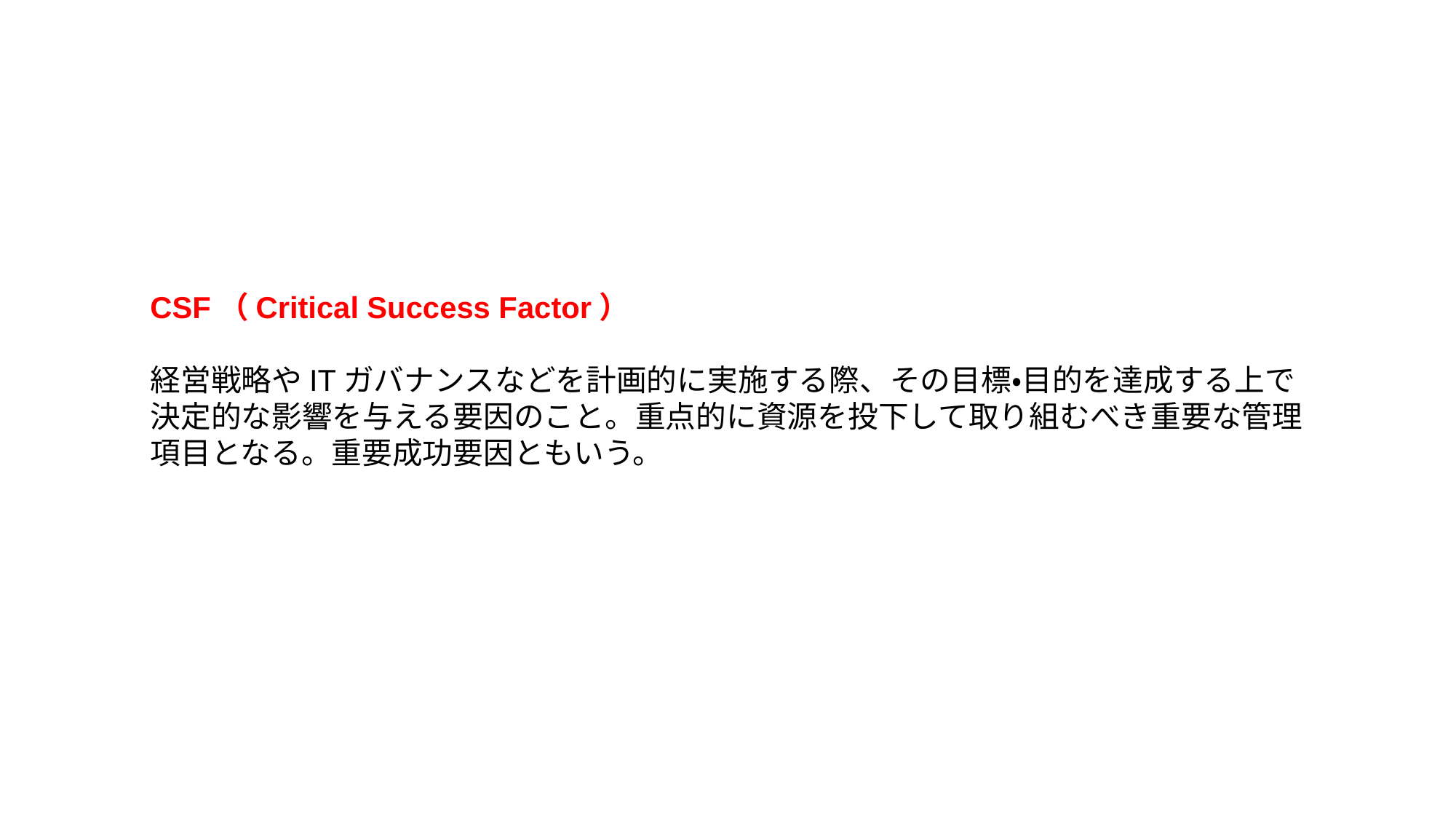

CSF（Critical Success Factor）

経営戦略やITガバナンスなどを計画的に実施する際、その目標・目的を達成する上で決定的な影響を与える要因のこと。重点的に資源を投下して取り組むべき重要な管理項目となる。重要成功要因ともいう。